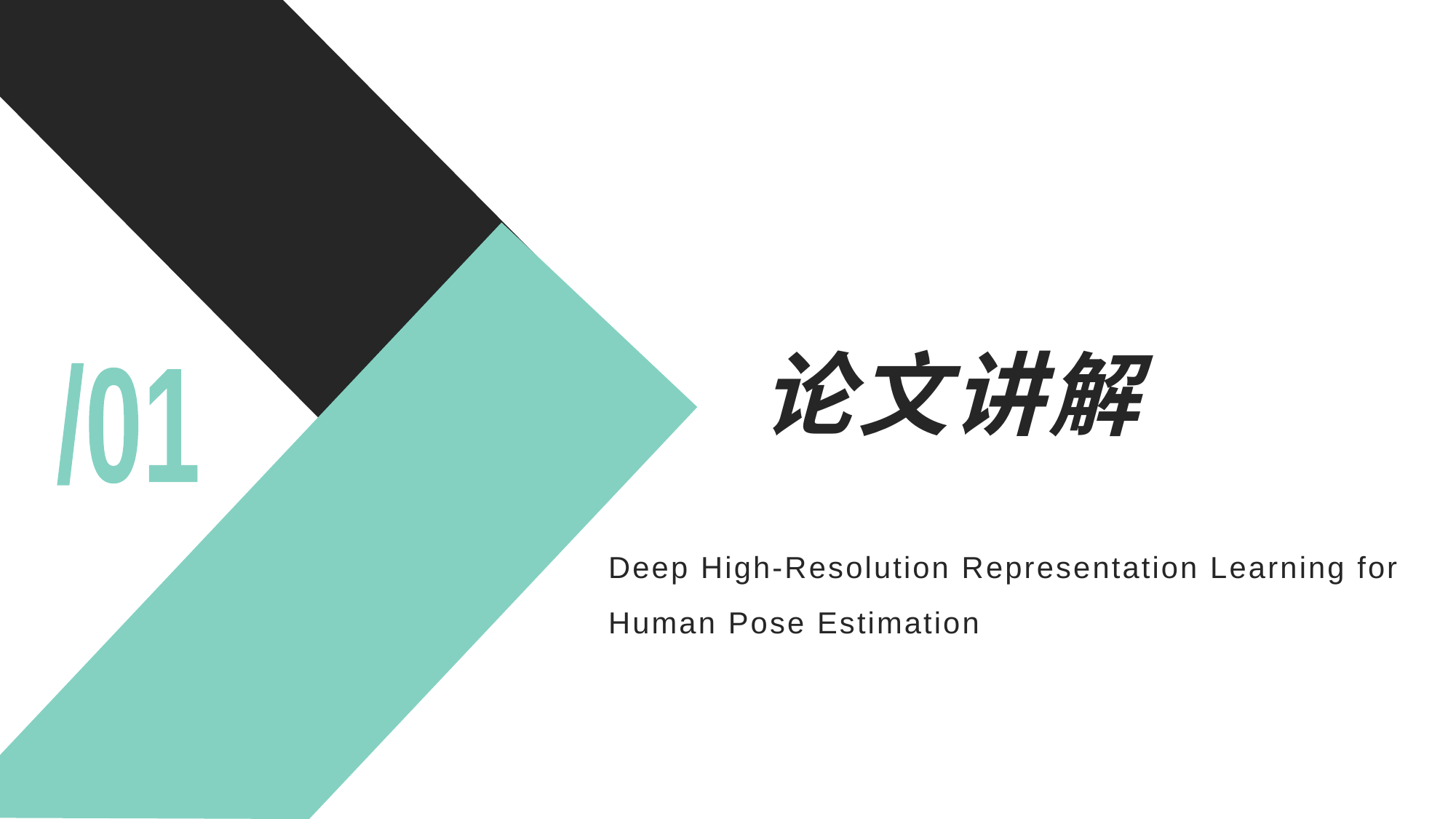

# 论文讲解
/01
Deep High-Resolution Representation Learning for Human Pose Estimation